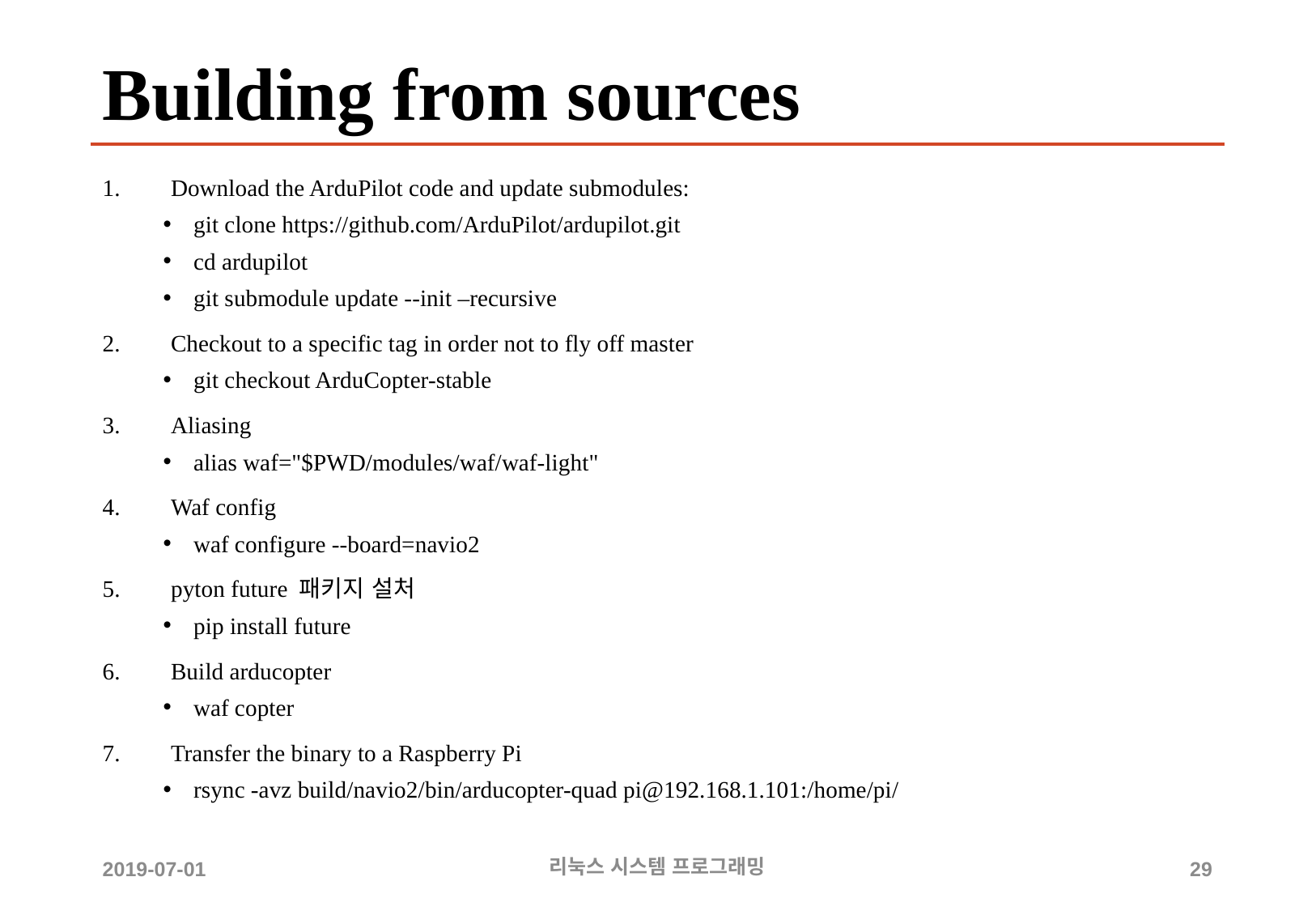

# Building from sources
Download the ArduPilot code and update submodules:
git clone https://github.com/ArduPilot/ardupilot.git
cd ardupilot
git submodule update --init –recursive
Checkout to a specific tag in order not to fly off master
git checkout ArduCopter-stable
Aliasing
alias waf="$PWD/modules/waf/waf-light"
Waf config
waf configure --board=navio2
pyton future 패키지 설처
pip install future
Build arducopter
waf copter
Transfer the binary to a Raspberry Pi
rsync -avz build/navio2/bin/arducopter-quad pi@192.168.1.101:/home/pi/

2019-07-01
리눅스 시스템 프로그래밍
29